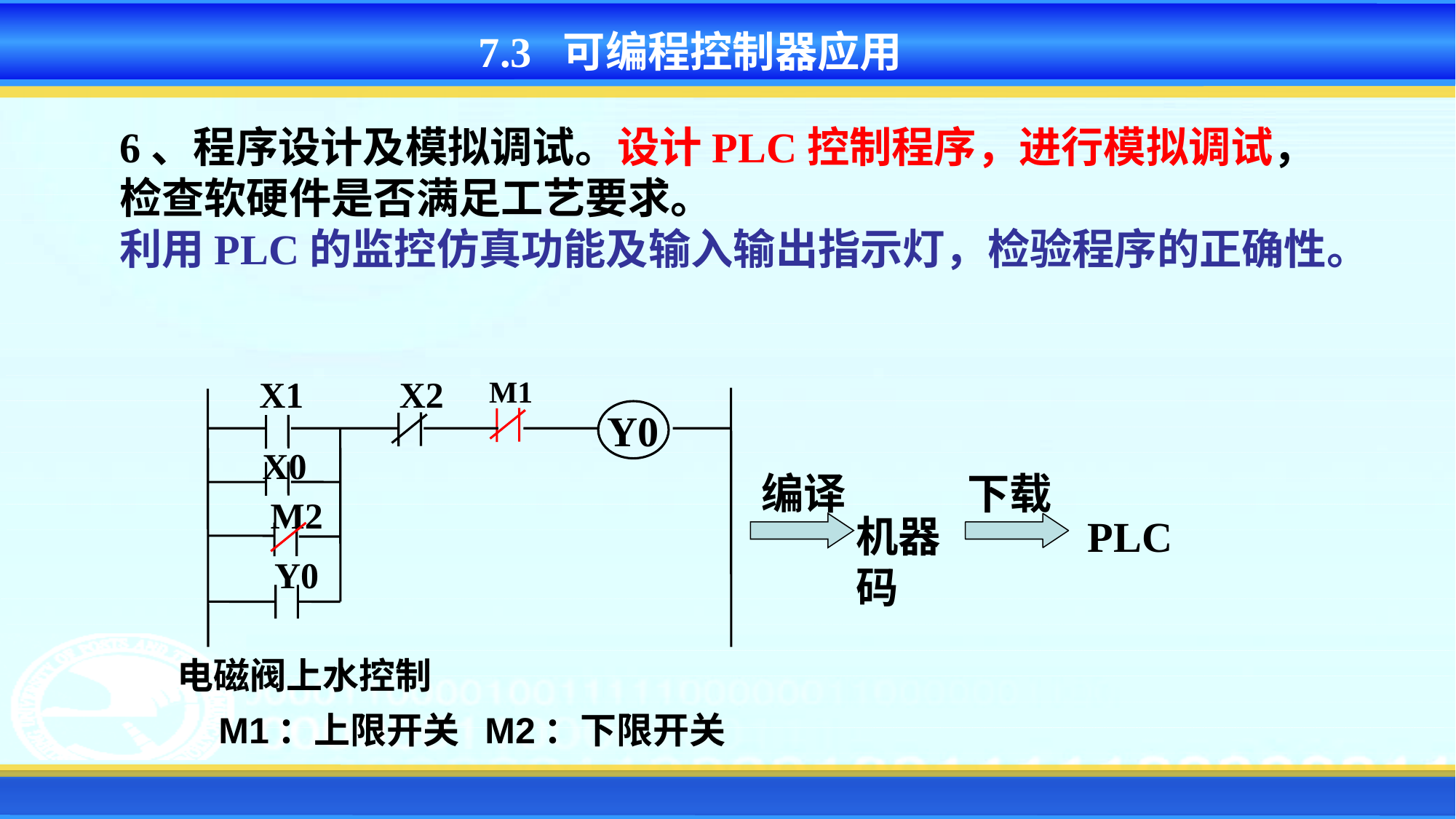

7.3  可编程控制器应用
6、程序设计及模拟调试。设计PLC控制程序，进行模拟调试，
检查软硬件是否满足工艺要求。
利用PLC的监控仿真功能及输入输出指示灯，检验程序的正确性。
X2
X1
M1

Y0

X0

编译
下载
M2
机器码
PLC

Y0

电磁阀上水控制
M1：上限开关  M2：下限开关